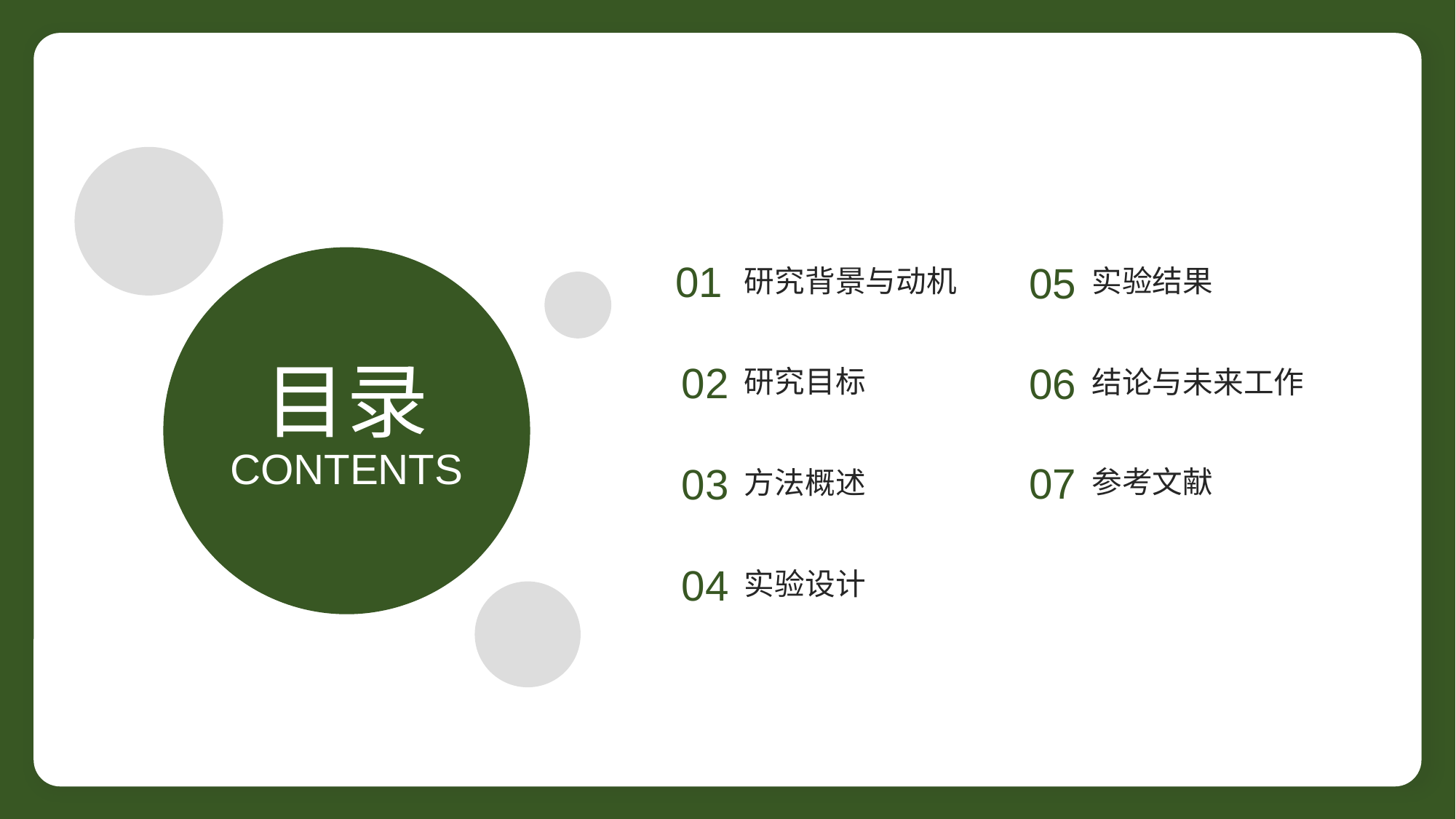

01
05
研究背景与动机
实验结果

目录
02
06
结论与未来工作
研究目标
CONTENTS
07
03
参考文献
方法概述
04
实验设计